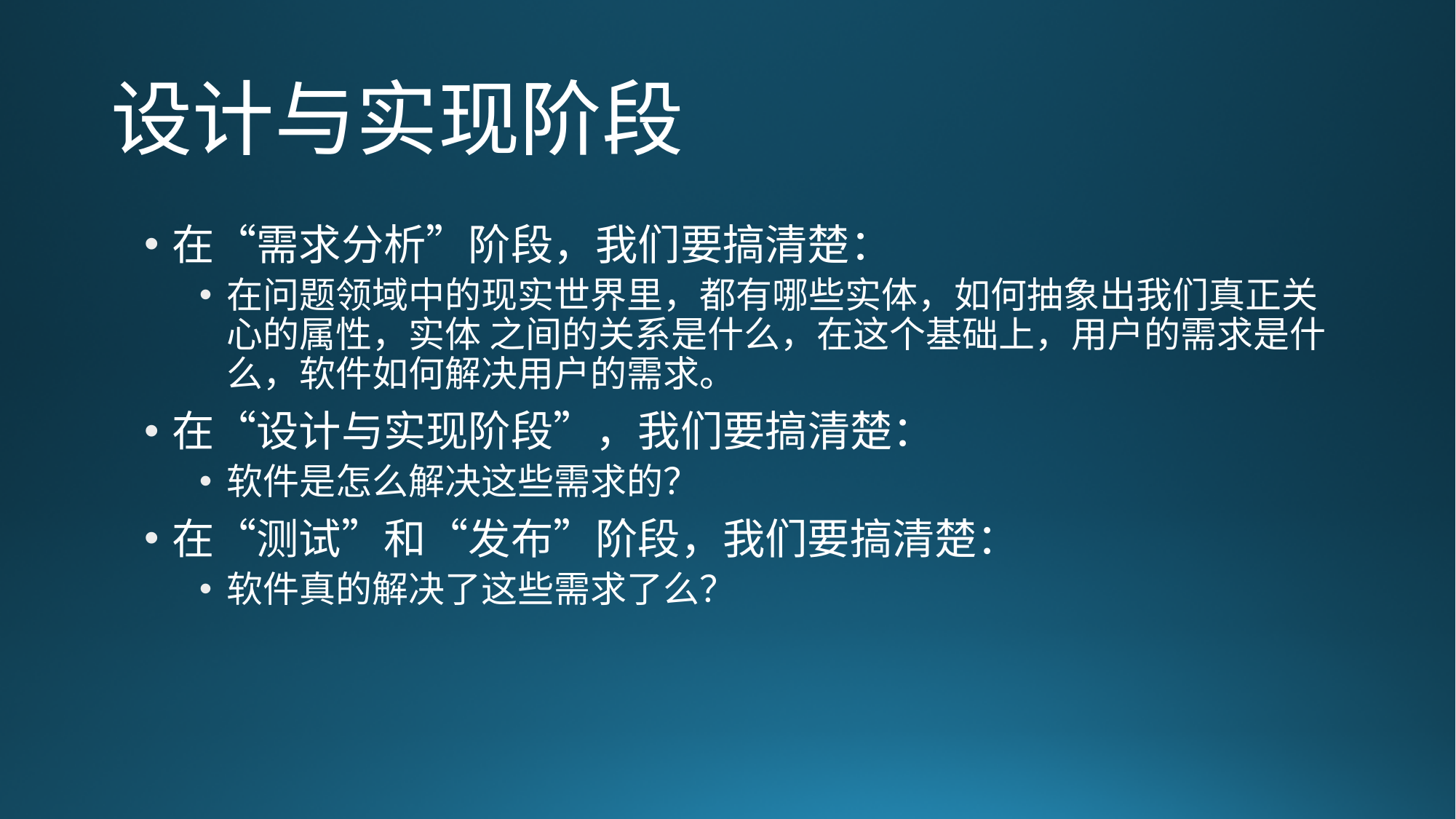

# 设计与实现阶段
在“需求分析”阶段，我们要搞清楚：
在问题领域中的现实世界里，都有哪些实体，如何抽象出我们真正关心的属性，实体 之间的关系是什么，在这个基础上，用户的需求是什么，软件如何解决用户的需求。
在“设计与实现阶段”，我们要搞清楚：
软件是怎么解决这些需求的？
在“测试”和“发布”阶段，我们要搞清楚：
软件真的解决了这些需求了么？